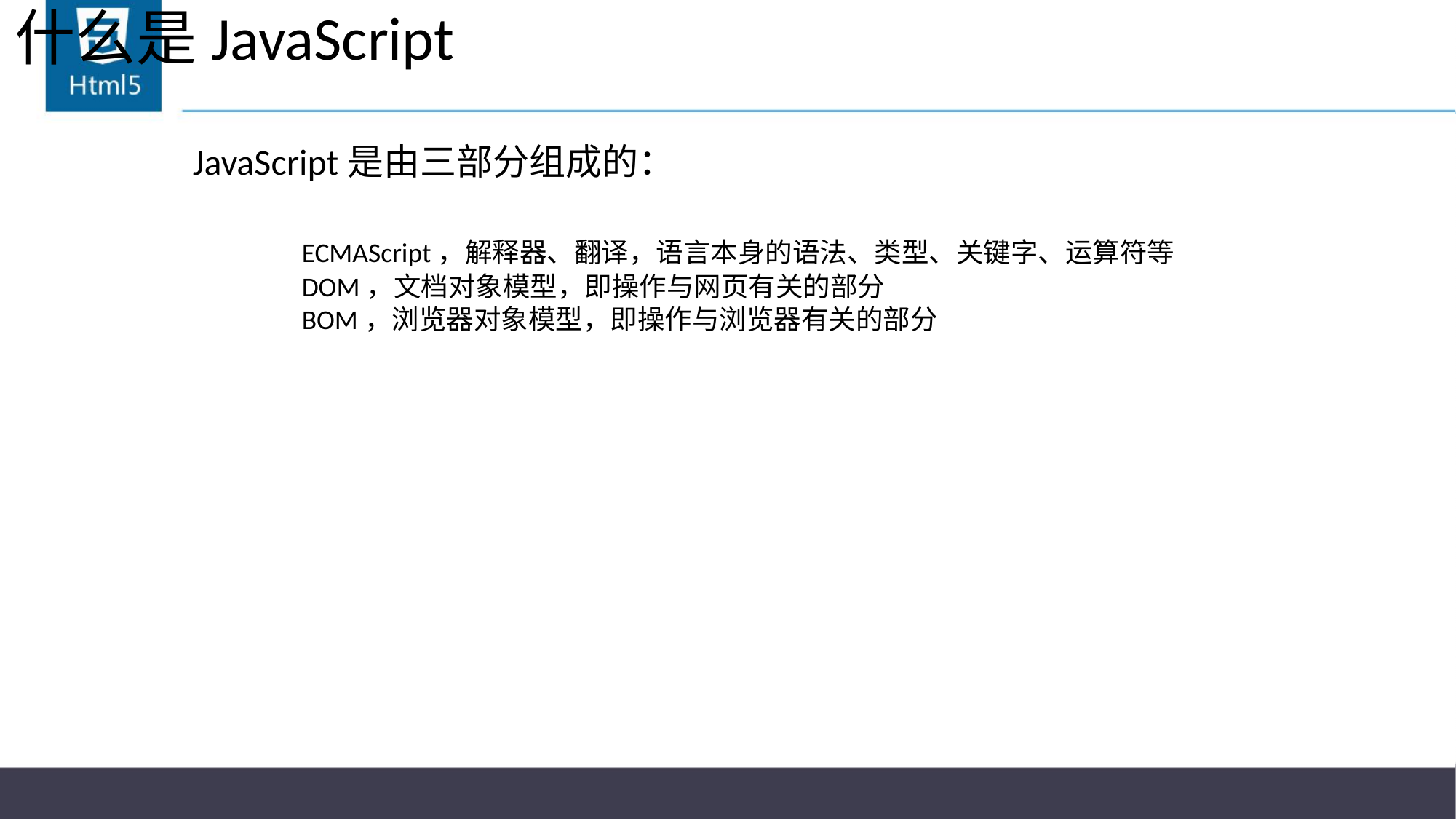

# 什么是JavaScript
JavaScript是由三部分组成的：

	ECMAScript，解释器、翻译，语言本身的语法、类型、关键字、运算符等
	DOM，文档对象模型，即操作与网页有关的部分
	BOM，浏览器对象模型，即操作与浏览器有关的部分